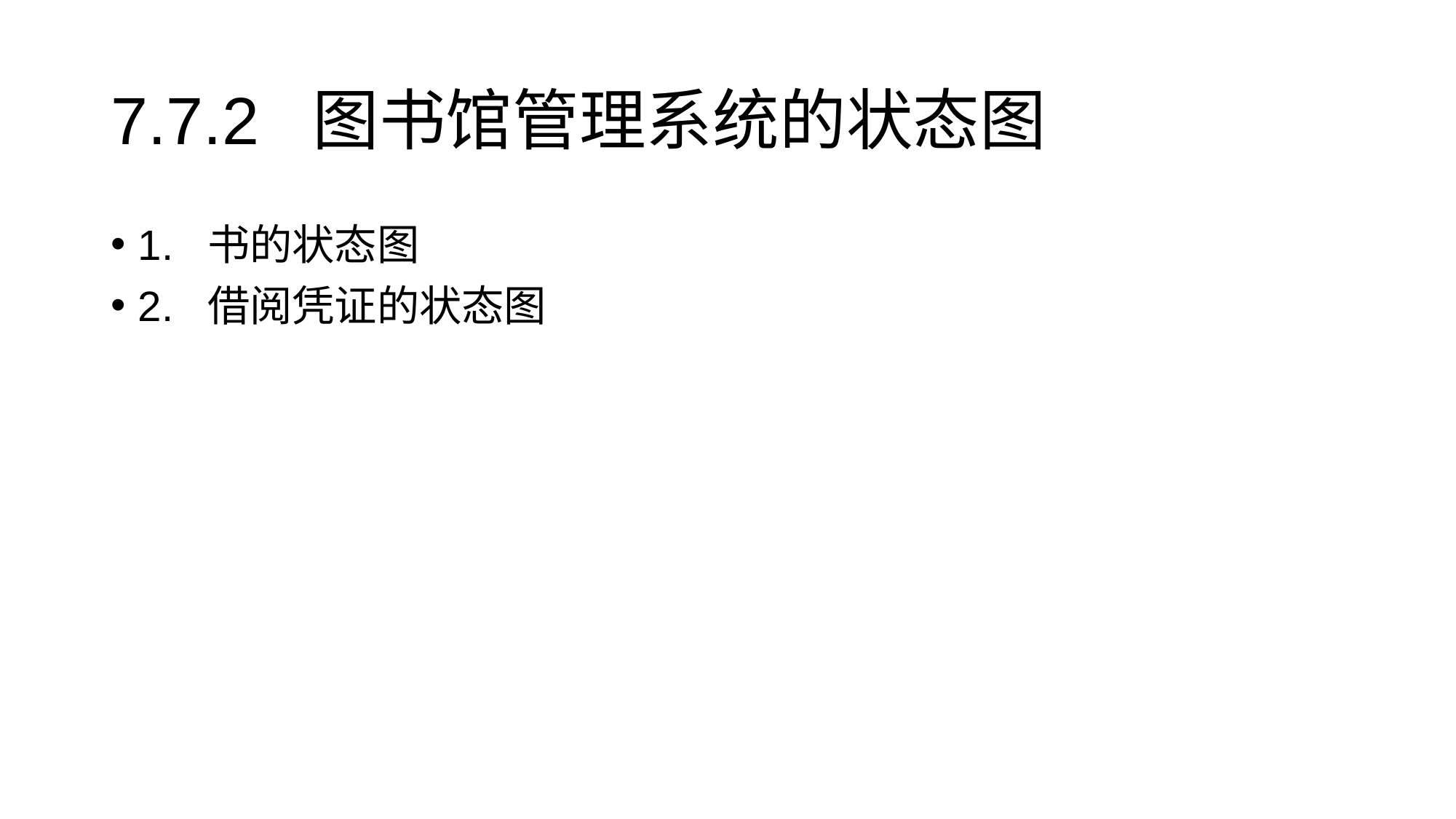

# 7.7.2  图书馆管理系统的状态图
1.  书的状态图
2.  借阅凭证的状态图